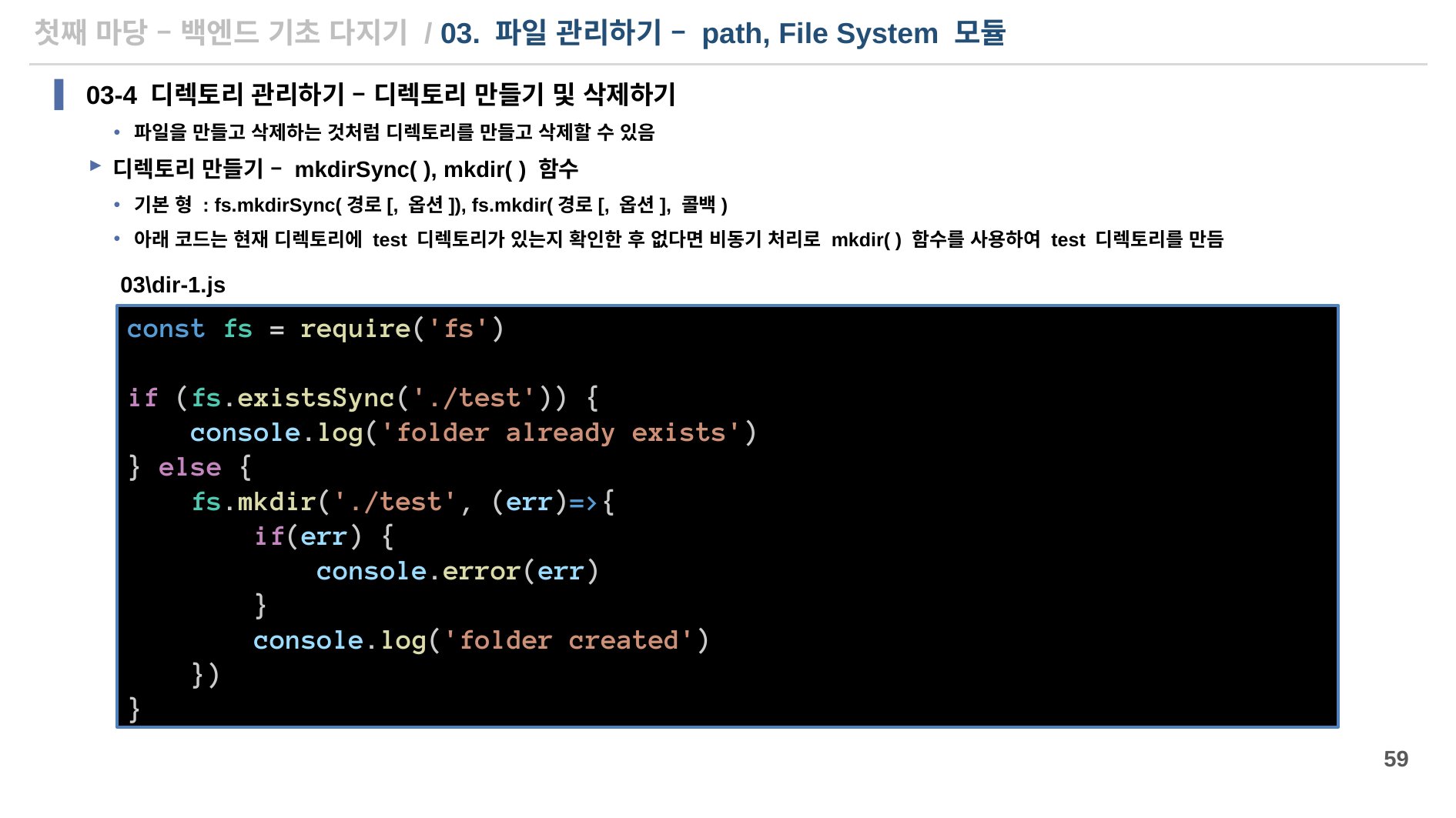

# 첫째 마당 – 백엔드 기초 다지기 / 03. 파일 관리하기 – path, File System 모듈
03-4 디렉토리 관리하기 – 디렉토리 만들기 및 삭제하기
파일을 만들고 삭제하는 것처럼 디렉토리를 만들고 삭제할 수 있음
디렉토리 만들기 – mkdirSync( ), mkdir( ) 함수
기본 형 : fs.mkdirSync(경로[, 옵션]), fs.mkdir(경로[, 옵션], 콜백)
아래 코드는 현재 디렉토리에 test 디렉토리가 있는지 확인한 후 없다면 비동기 처리로 mkdir( ) 함수를 사용하여 test 디렉토리를 만듬

03\dir-1.js
const fs = require('fs')
if (fs.existsSync('./test')) {
    console.log('folder already exists')
} else {
    fs.mkdir('./test', (err)=>{
        if(err) {
            console.error(err)
        }
        console.log('folder created')
    })
}
59